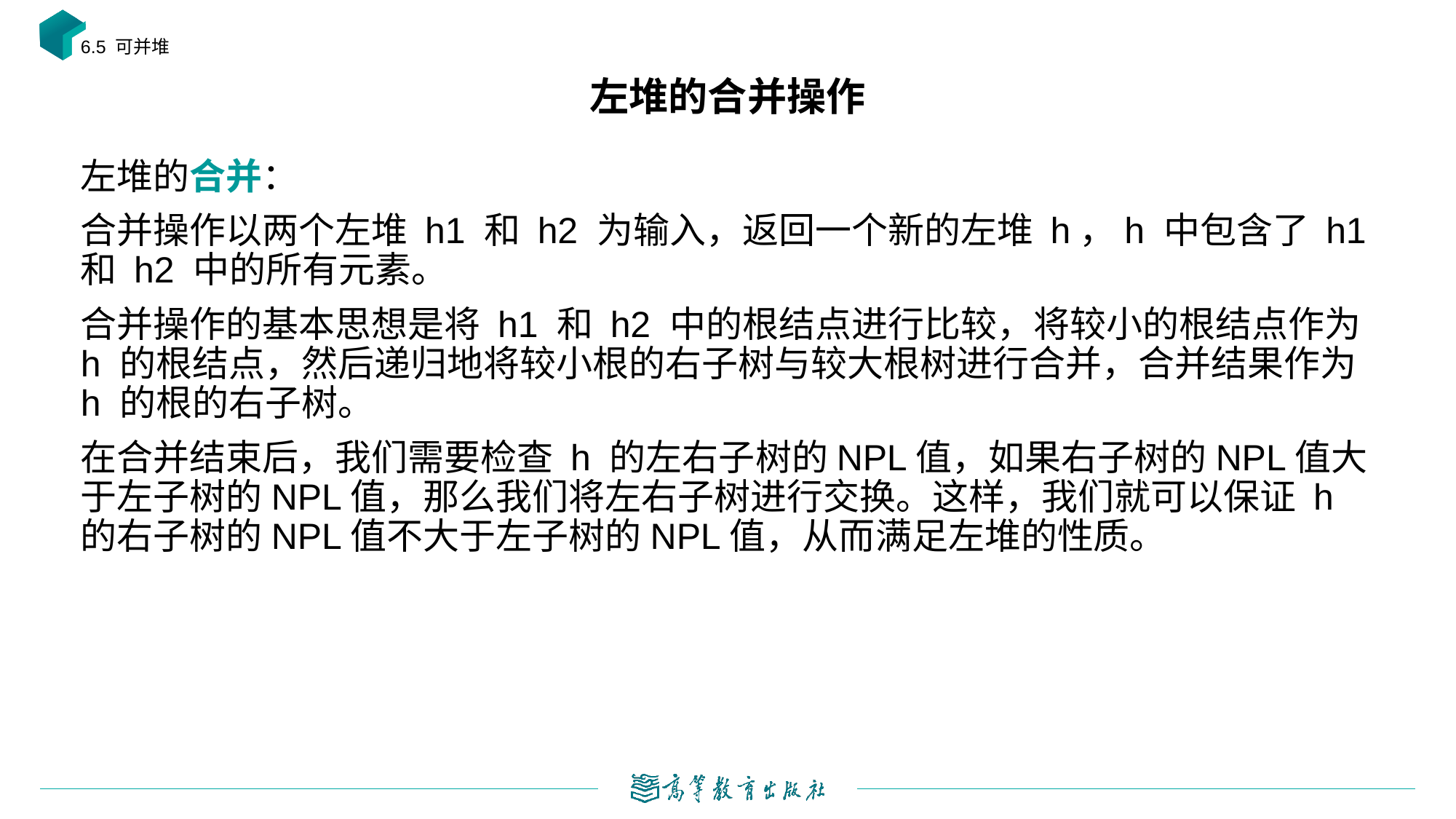

6.5 可并堆

# 左堆的合并操作
左堆的合并：
合并操作以两个左堆 h1 和 h2 为输入，返回一个新的左堆 h，h 中包含了 h1 和 h2 中的所有元素。
合并操作的基本思想是将 h1 和 h2 中的根结点进行比较，将较小的根结点作为 h 的根结点，然后递归地将较小根的右子树与较大根树进行合并，合并结果作为 h 的根的右子树。
在合并结束后，我们需要检查 h 的左右子树的NPL值，如果右子树的NPL值大于左子树的NPL值，那么我们将左右子树进行交换。这样，我们就可以保证 h 的右子树的NPL值不大于左子树的NPL值，从而满足左堆的性质。